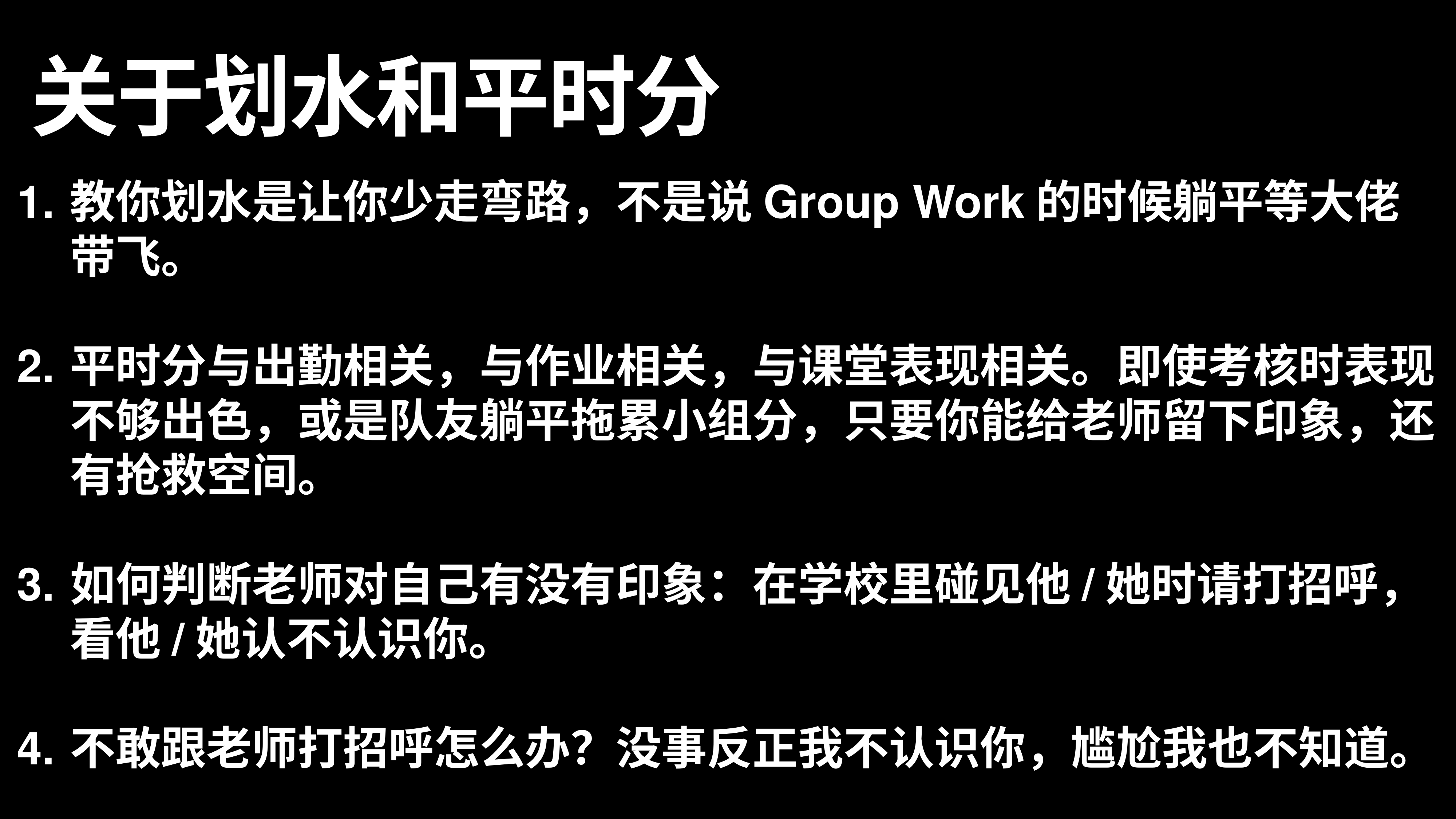

# 关于划水和平时分
教你划水是让你少走弯路，不是说Group Work的时候躺平等大佬带飞。

平时分与出勤相关，与作业相关，与课堂表现相关。即使考核时表现不够出色，或是队友躺平拖累小组分，只要你能给老师留下印象，还有抢救空间。

如何判断老师对自己有没有印象：在学校里碰见他/她时请打招呼，看他/她认不认识你。

不敢跟老师打招呼怎么办？没事反正我不认识你，尴尬我也不知道。